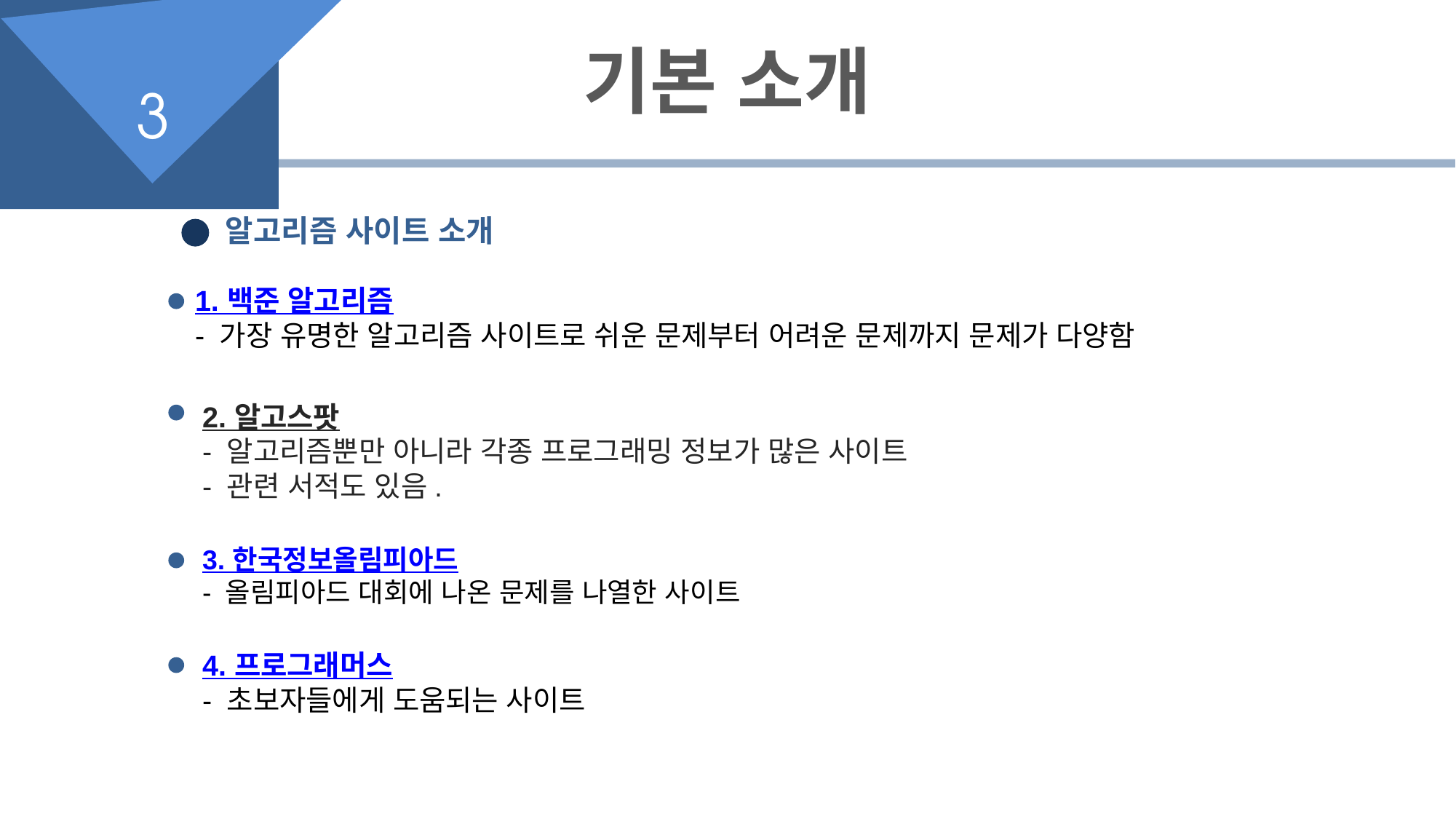

기본 소개
3

알고리즘 사이트 소개

1. 백준 알고리즘
- 가장 유명한 알고리즘 사이트로 쉬운 문제부터 어려운 문제까지 문제가 다양함

2. 알고스팟
- 알고리즘뿐만 아니라 각종 프로그래밍 정보가 많은 사이트
- 관련 서적도 있음.

3. 한국정보올림피아드
- 올림피아드 대회에 나온 문제를 나열한 사이트

4. 프로그래머스
- 초보자들에게 도움되는 사이트